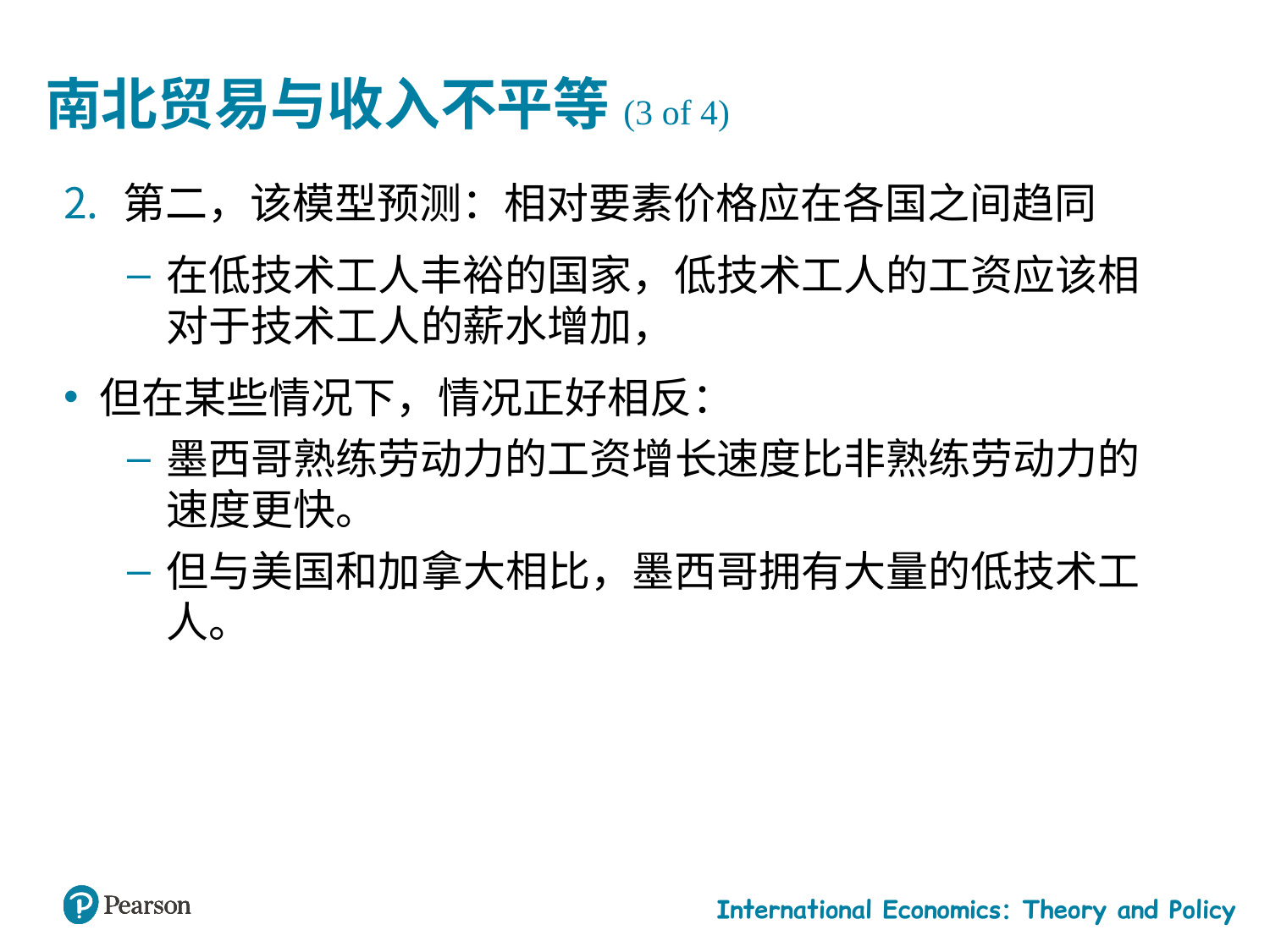

# 南北贸易与收入不平等(3 of 4)
第二，该模型预测：相对要素价格应在各国之间趋同
在低技术工人丰裕的国家，低技术工人的工资应该相对于技术工人的薪水增加，
但在某些情况下，情况正好相反：
墨西哥熟练劳动力的工资增长速度比非熟练劳动力的速度更快。
但与美国和加拿大相比，墨西哥拥有大量的低技术工人。